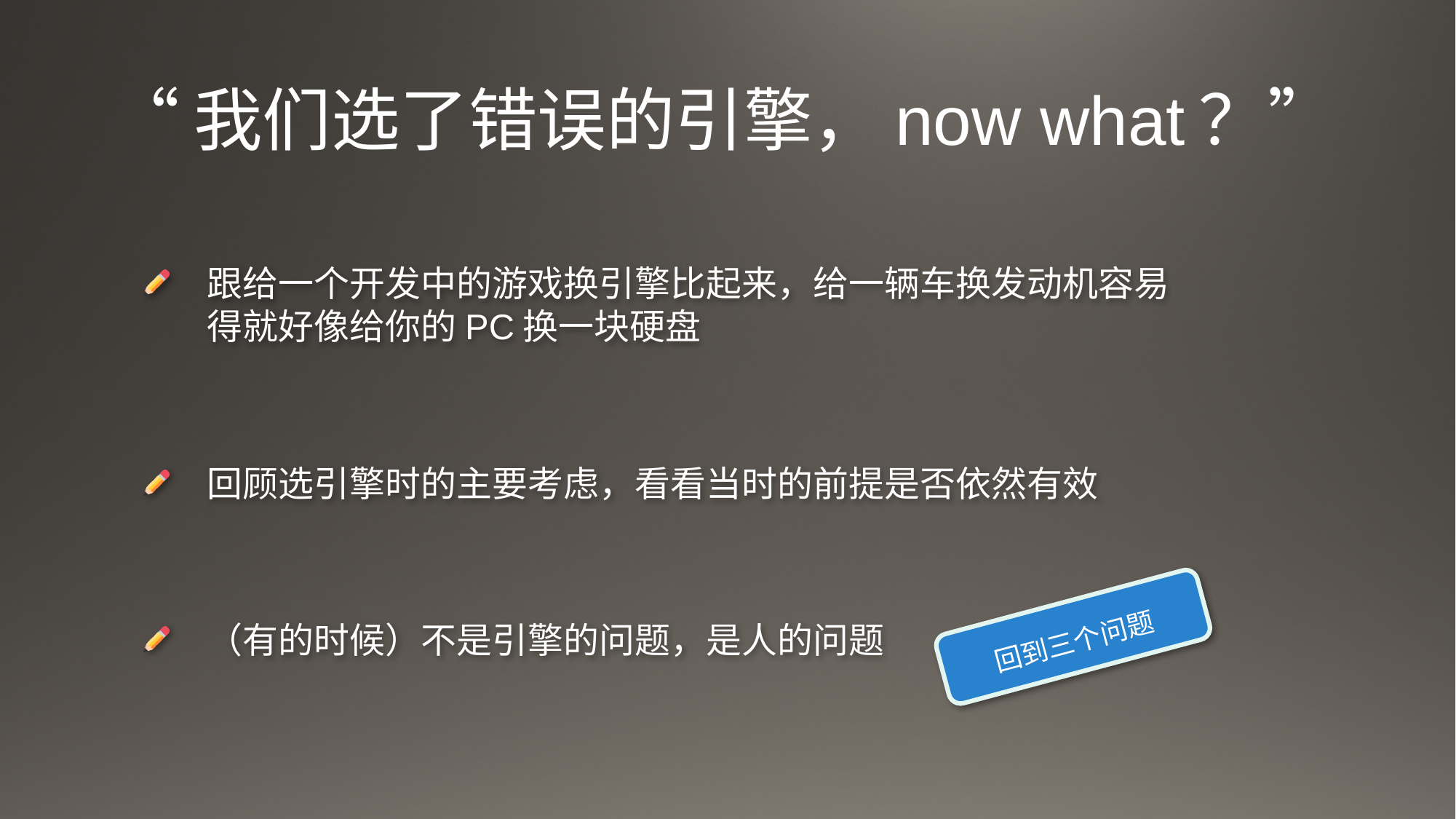

# “我们选了错误的引擎，now what？”
跟给一个开发中的游戏换引擎比起来，给一辆车换发动机容易得就好像给你的PC换一块硬盘

回顾选引擎时的主要考虑，看看当时的前提是否依然有效

（有的时候）不是引擎的问题，是人的问题
回到三个问题